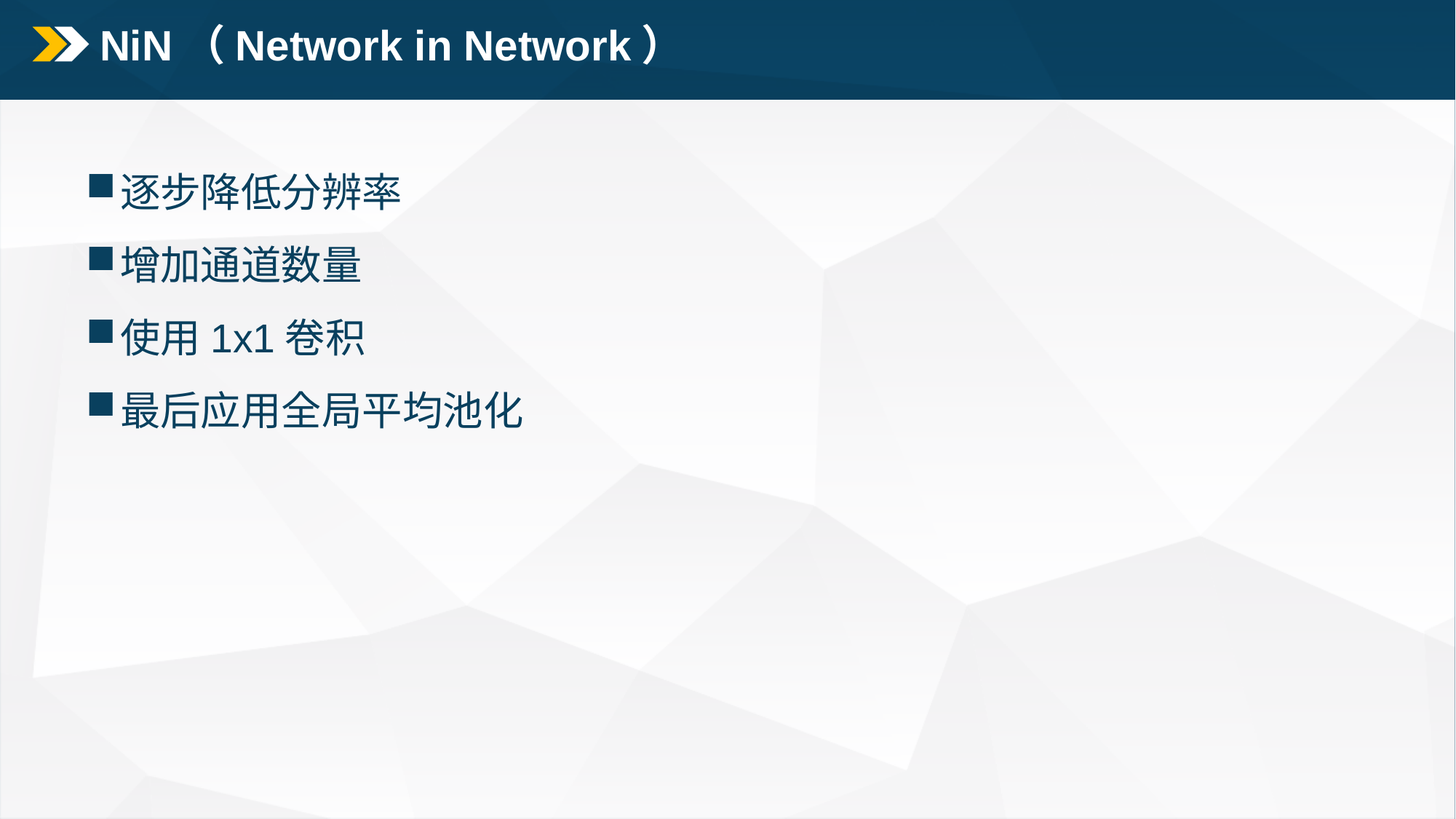

# NiN（Network in Network）
逐步降低分辨率
增加通道数量
使用1x1卷积
最后应用全局平均池化